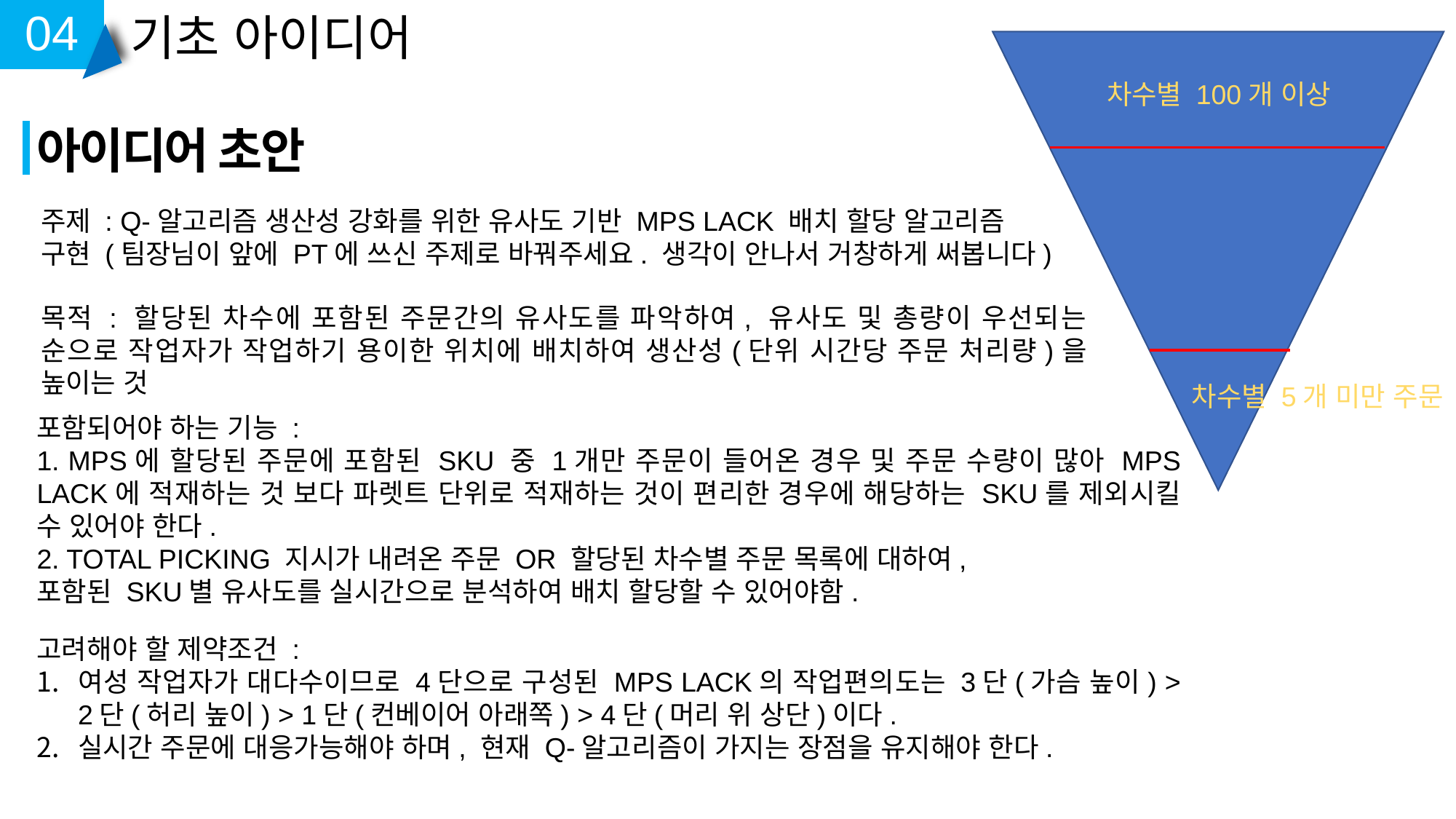

04
기초 아이디어

차수별 100개 이상
아이디어 초안
주제 : Q-알고리즘 생산성 강화를 위한 유사도 기반 MPS LACK 배치 할당 알고리즘 구현 (팀장님이 앞에 PT에 쓰신 주제로 바꿔주세요. 생각이 안나서 거창하게 써봅니다)
목적 : 할당된 차수에 포함된 주문간의 유사도를 파악하여, 유사도 및 총량이 우선되는 순으로 작업자가 작업하기 용이한 위치에 배치하여 생산성(단위 시간당 주문 처리량)을 높이는 것
차수별 5개 미만 주문
포함되어야 하는 기능 :
1. MPS에 할당된 주문에 포함된 SKU 중 1개만 주문이 들어온 경우 및 주문 수량이 많아 MPS LACK에 적재하는 것 보다 파렛트 단위로 적재하는 것이 편리한 경우에 해당하는 SKU를 제외시킬 수 있어야 한다.
2. TOTAL PICKING 지시가 내려온 주문 OR 할당된 차수별 주문 목록에 대하여,
포함된 SKU별 유사도를 실시간으로 분석하여 배치 할당할 수 있어야함.
고려해야 할 제약조건 :
여성 작업자가 대다수이므로 4단으로 구성된 MPS LACK의 작업편의도는 3단(가슴 높이) > 2단(허리 높이) > 1단(컨베이어 아래쪽) > 4단(머리 위 상단)이다.
실시간 주문에 대응가능해야 하며, 현재 Q-알고리즘이 가지는 장점을 유지해야 한다.